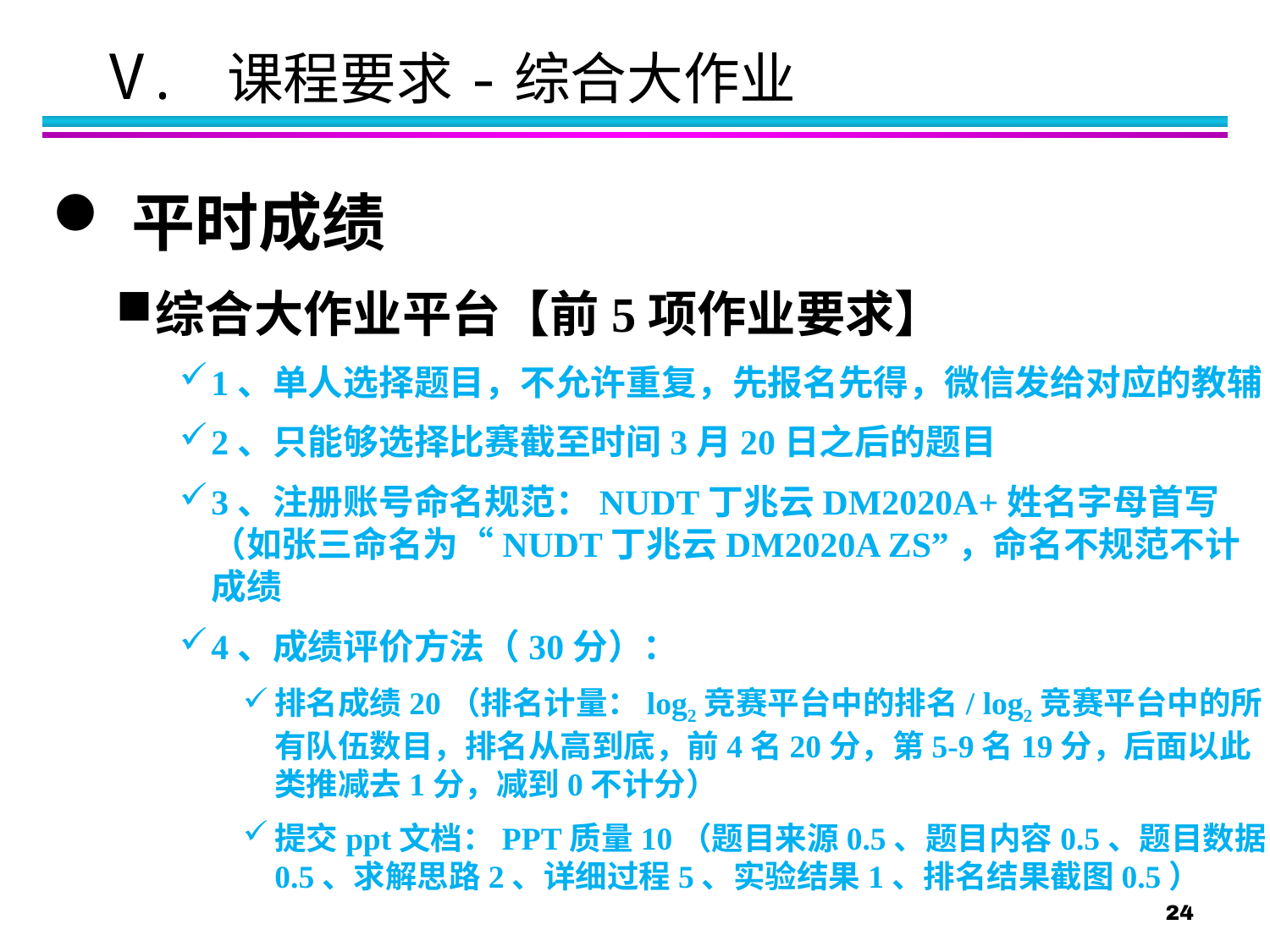

V. 课程要求-综合大作业
平时成绩
综合大作业平台【前5项作业要求】
1、单人选择题目，不允许重复，先报名先得，微信发给对应的教辅
2、只能够选择比赛截至时间3月20日之后的题目
3、注册账号命名规范：NUDT丁兆云DM2020A+姓名字母首写（如张三命名为“NUDT丁兆云DM2020A ZS”，命名不规范不计成绩
4、成绩评价方法（30分）：
排名成绩20（排名计量：log2竞赛平台中的排名/ log2竞赛平台中的所有队伍数目，排名从高到底，前4名20分，第5-9名19分，后面以此类推减去1分，减到0不计分）
提交ppt文档：PPT质量10（题目来源0.5、题目内容0.5、题目数据0.5、求解思路2、详细过程5、实验结果1、排名结果截图0.5）
24